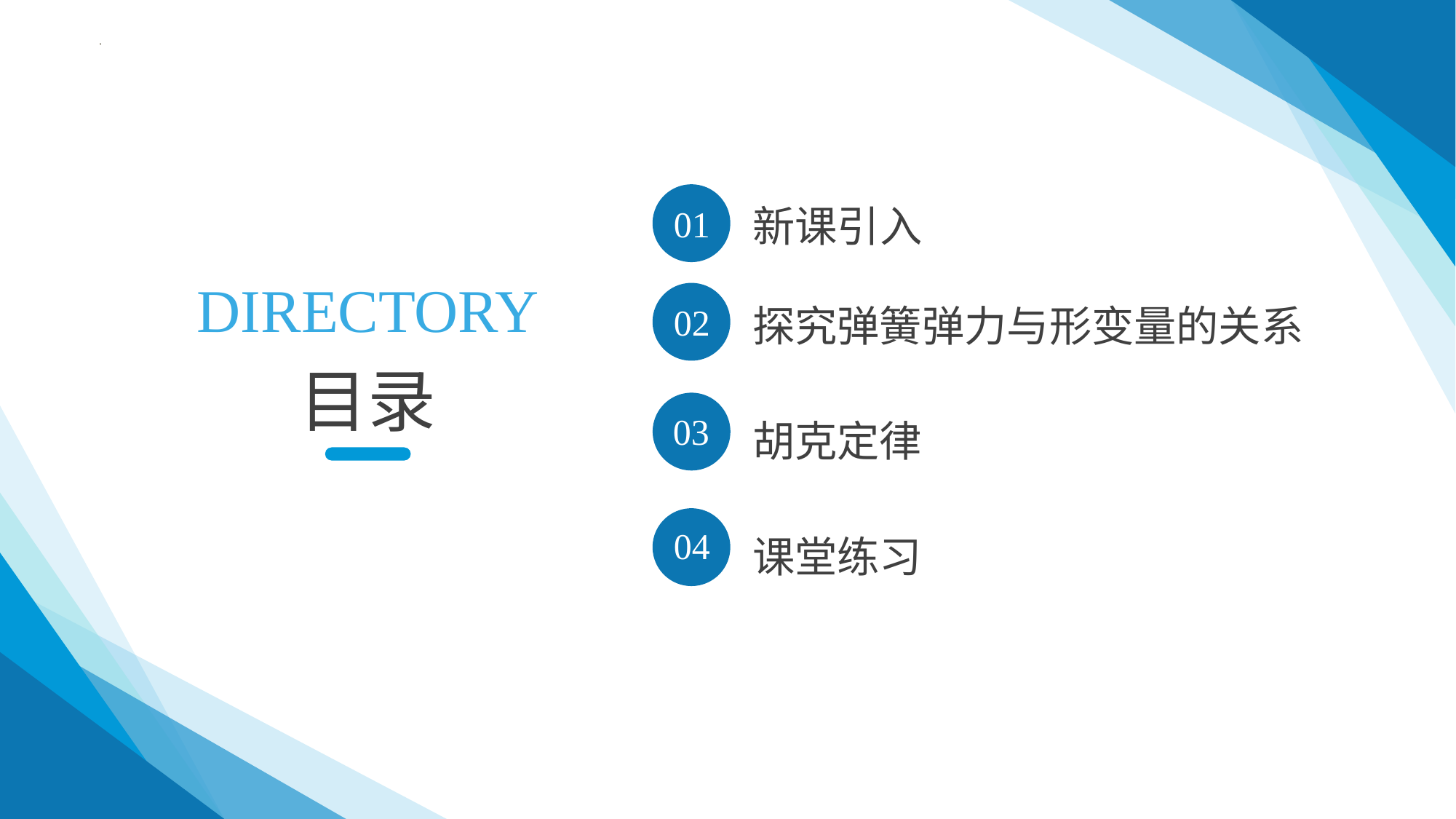

新课引入
01

02
探究弹簧弹力与形变量的关系

03
胡克定律

04
课堂练习
Directory
目录